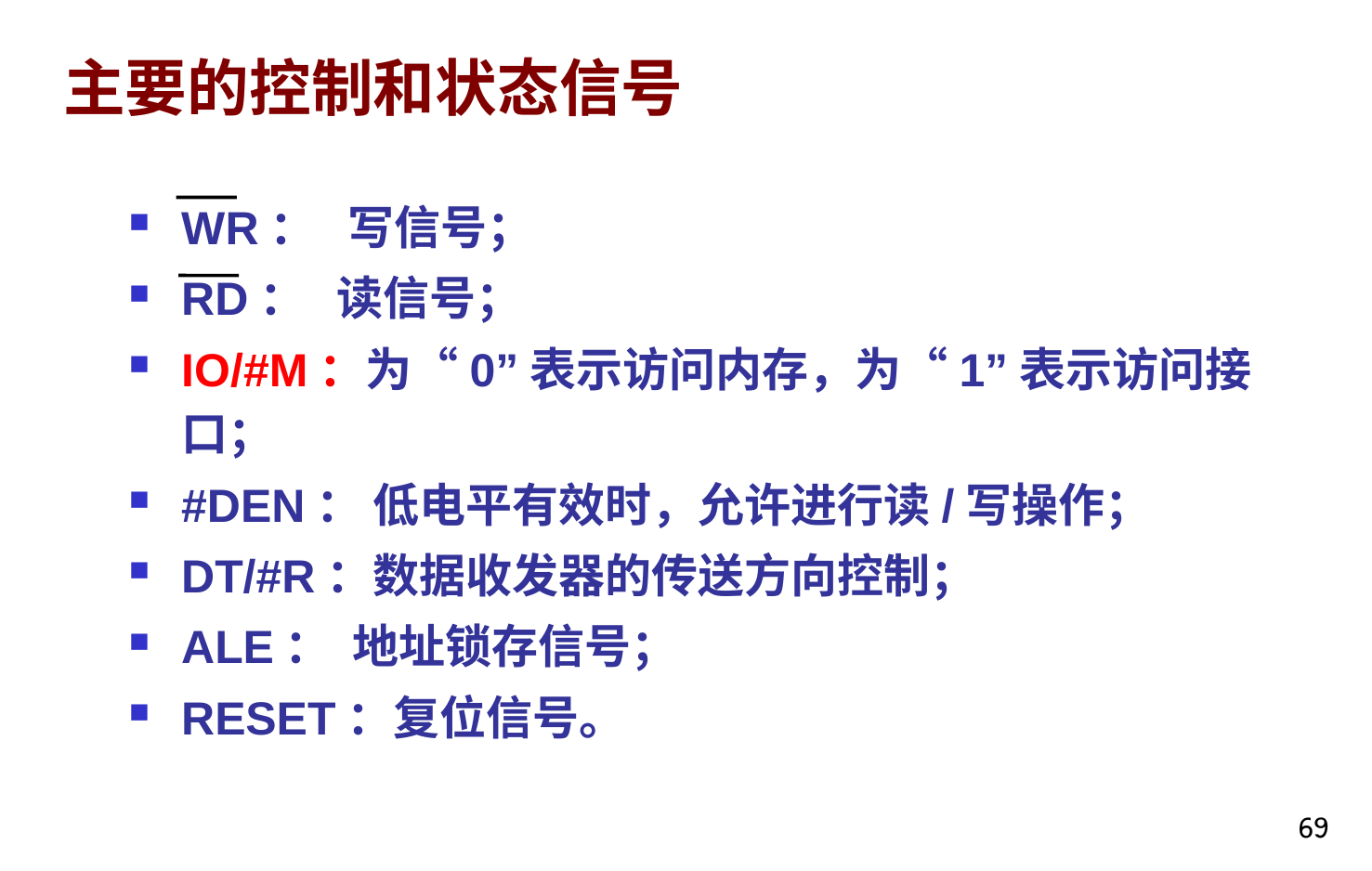

# 主要的控制和状态信号
WR：   写信号；
RD：   读信号；
IO/#M：为“0”表示访问内存，为“1”表示访问接口；
#DEN： 低电平有效时，允许进行读/写操作；
DT/#R：数据收发器的传送方向控制；
ALE：  地址锁存信号；
RESET：复位信号。

69